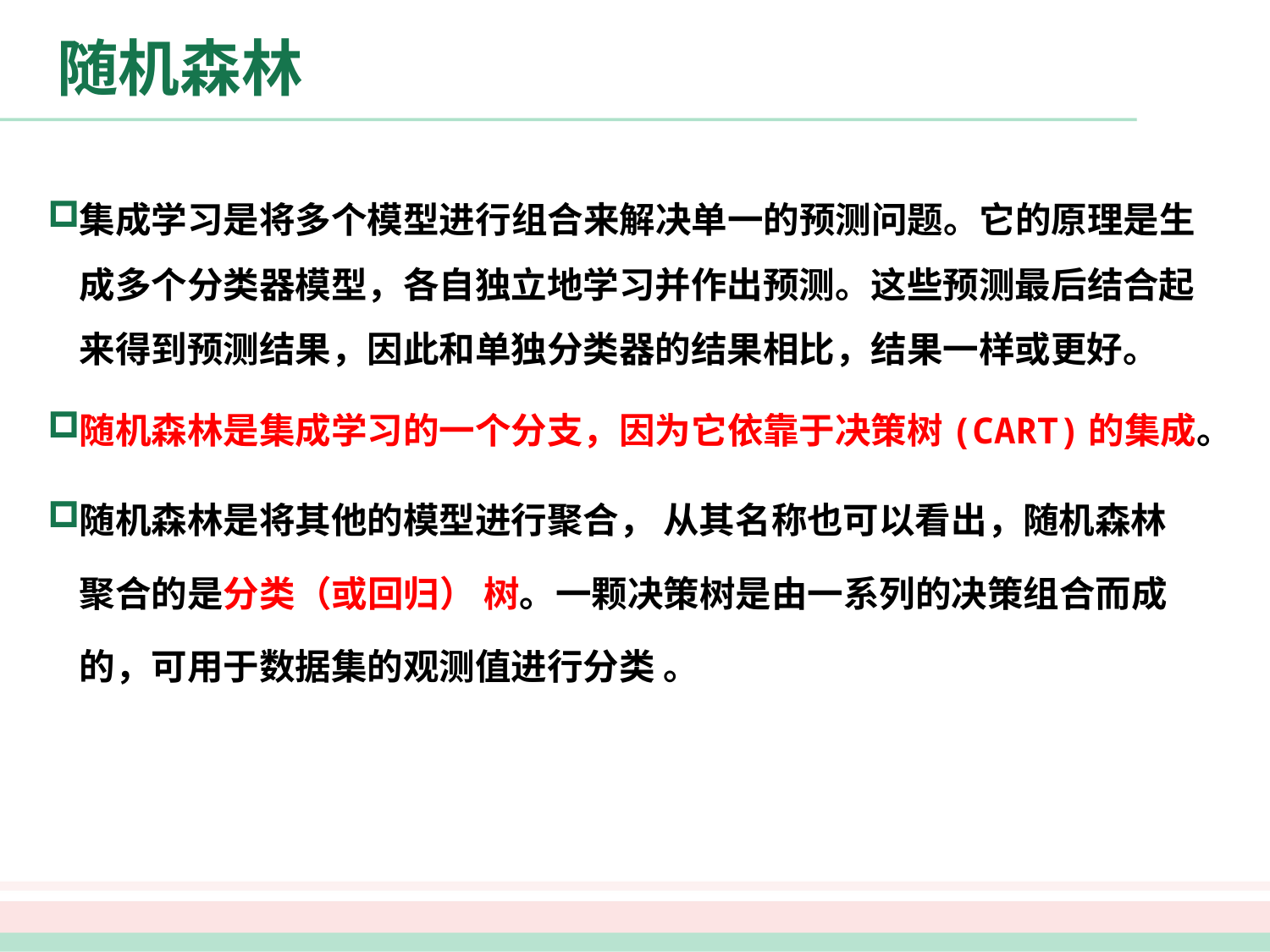

# 随机森林
集成学习是将多个模型进行组合来解决单一的预测问题。它的原理是生成多个分类器模型，各自独立地学习并作出预测。这些预测最后结合起来得到预测结果，因此和单独分类器的结果相比，结果一样或更好。
随机森林是集成学习的一个分支，因为它依靠于决策树(CART)的集成。
随机森林是将其他的模型进行聚合， 从其名称也可以看出，随机森林聚合的是分类（或回归） 树。一颗决策树是由一系列的决策组合而成的，可用于数据集的观测值进行分类 。